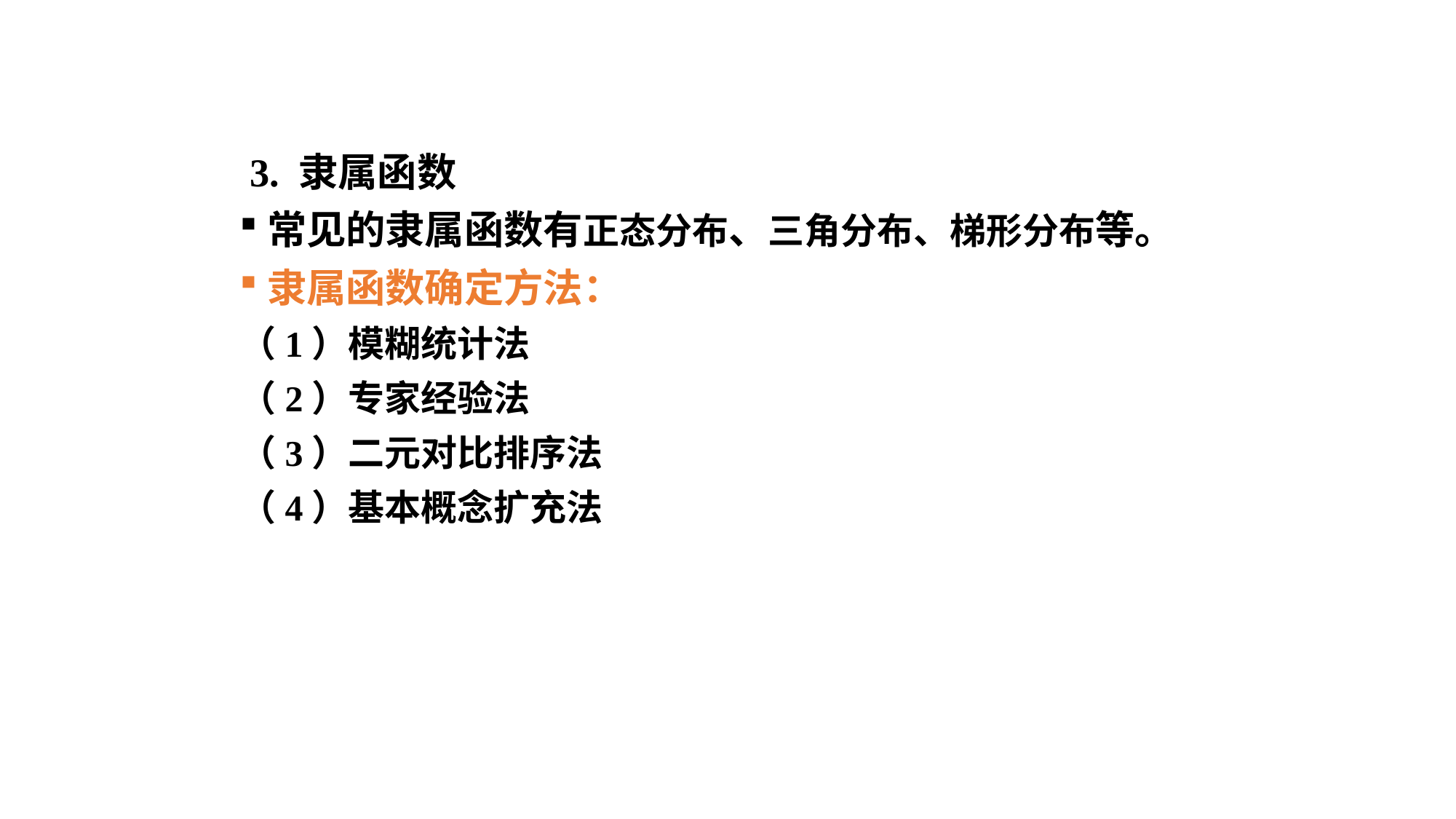

# 模糊逻辑与模糊推理
 3. 隶属函数
常见的隶属函数有正态分布、三角分布、梯形分布等。
隶属函数确定方法：
（1）模糊统计法
（2）专家经验法
（3）二元对比排序法
（4）基本概念扩充法